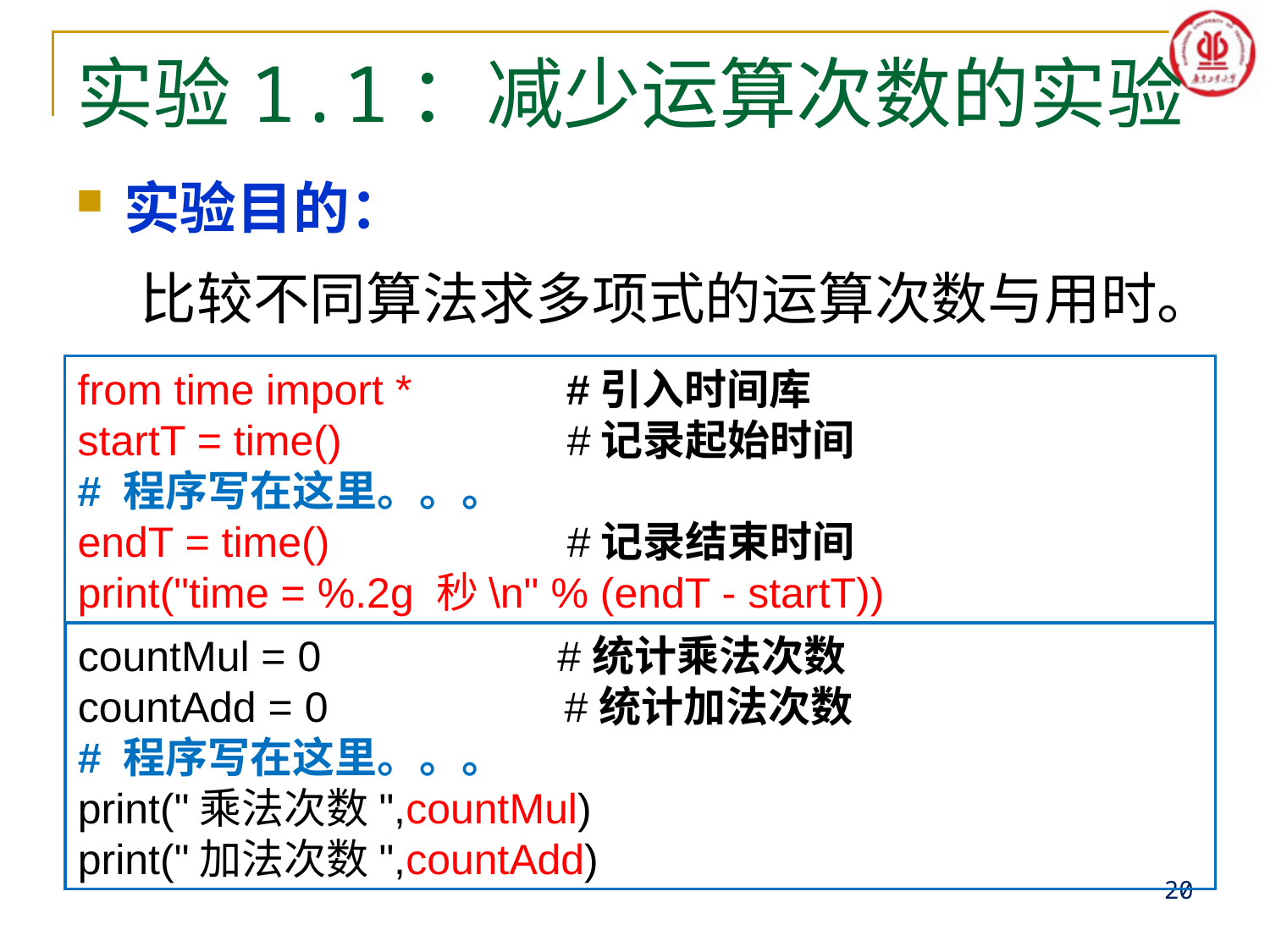

# 实验1.1：减少运算次数的实验
实验目的：
    比较不同算法求多项式的运算次数与用时。

from time import *             #引入时间库
startT = time()                   #记录起始时间
# 程序写在这里。。。
endT = time()                    #记录结束时间
print("time = %.2g 秒\n" % (endT - startT))
countMul = 0                    #统计乘法次数
countAdd = 0                    #统计加法次数
# 程序写在这里。。。
print("乘法次数",countMul)
print("加法次数",countAdd)
20